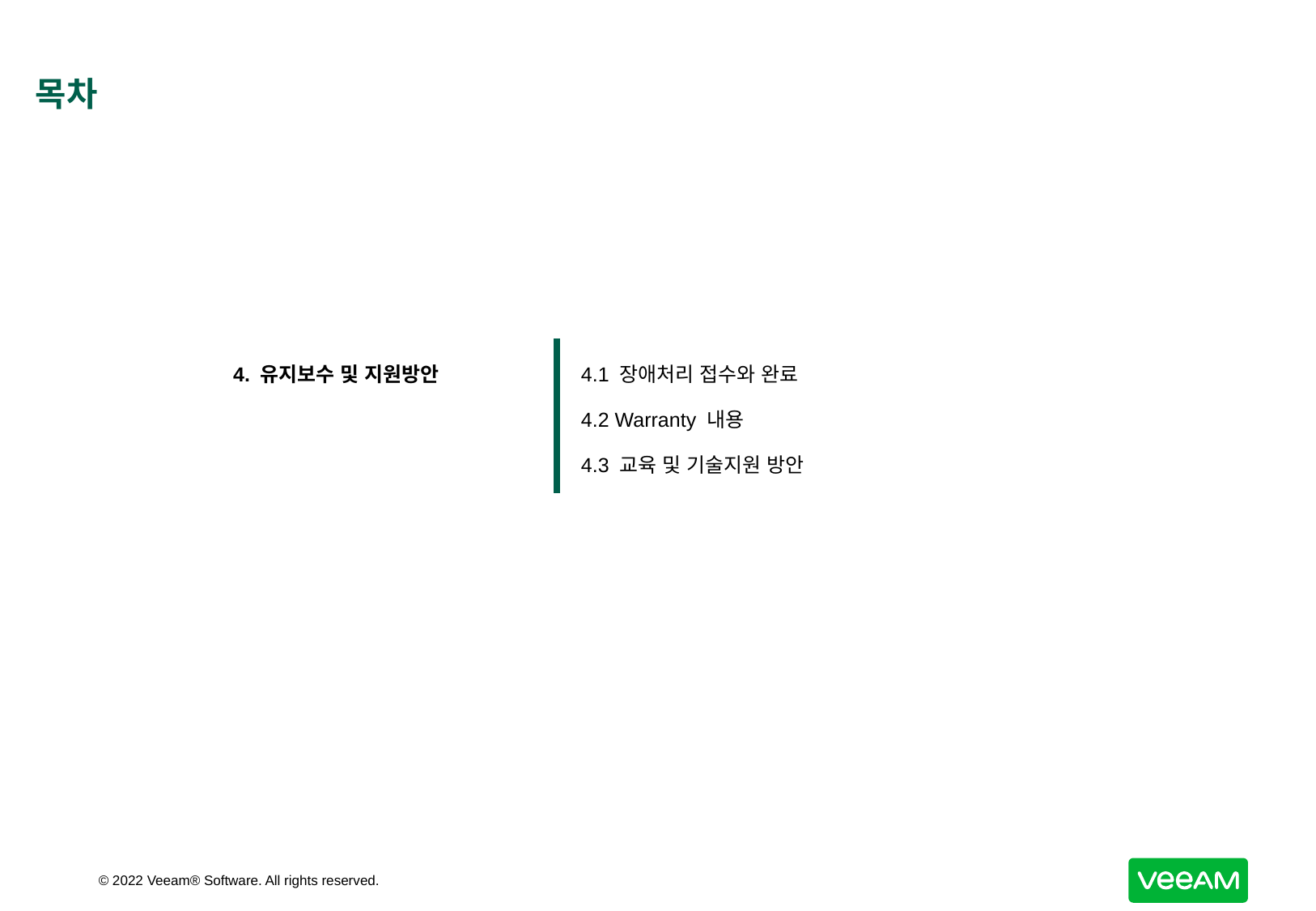

# 목차
| 4. 유지보수 및 지원방안 | 4.1 장애처리 접수와 완료 4.2 Warranty 내용 4.3 교육 및 기술지원 방안 |
| --- | --- |